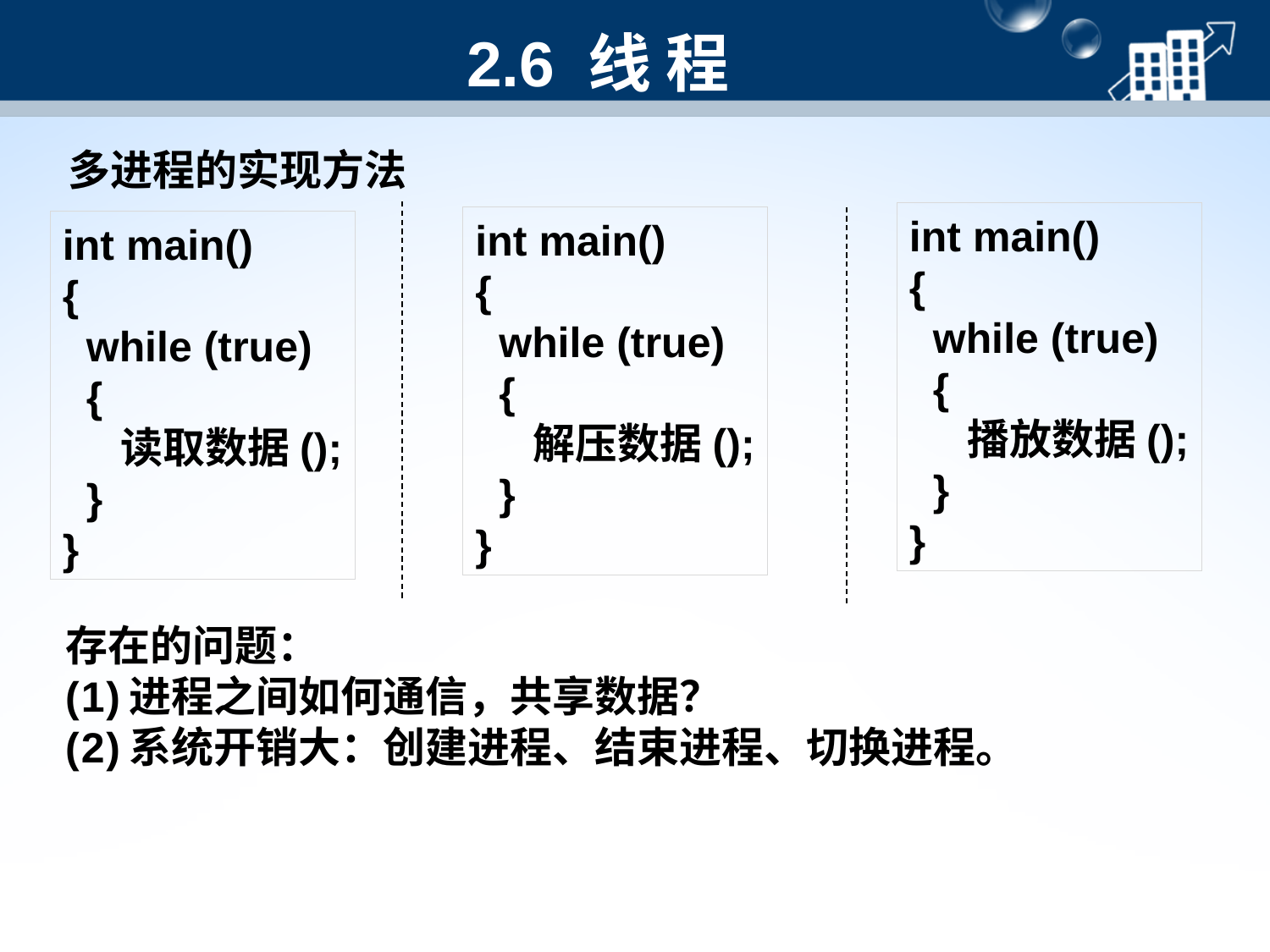

# 2.6 线 程
多进程的实现方法
int main()
{
  while (true)
  {
     播放数据();
  }
}
int main()
{
  while (true)
  {
     解压数据();
  }
}
int main()
{
  while (true)
  {
     读取数据();
  }
}
存在的问题：
进程之间如何通信，共享数据？
系统开销大：创建进程、结束进程、切换进程。